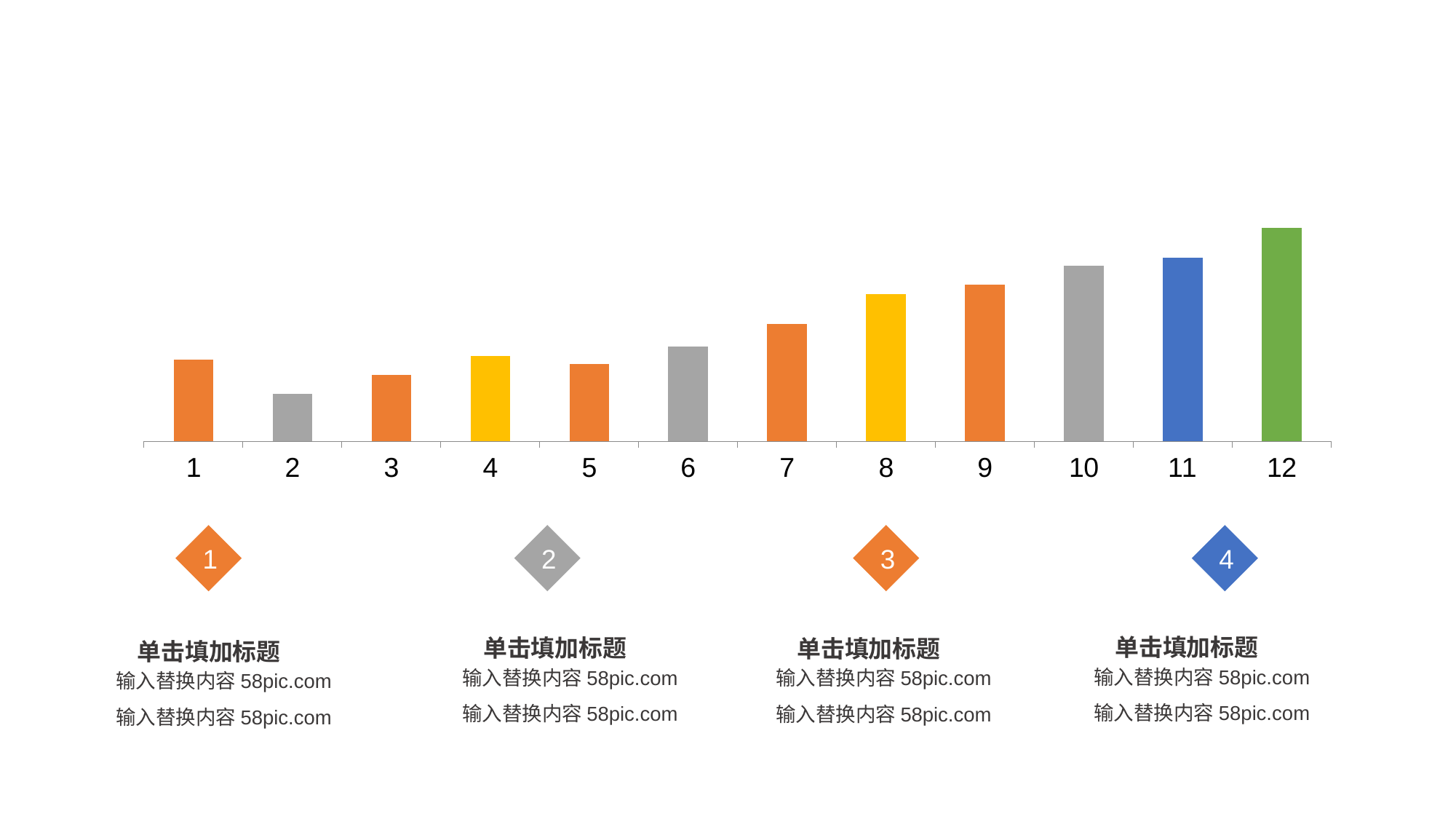

### Chart

| Category | 系列 1 |
|---|---|
| 1 | 4.3 |
| 2 | 2.5 |
| 3 | 3.5 |
| 4 | 4.5 |
| 5 | 4.1 |
| 6 | 5.0 |
| 7 | 6.2 |
| 8 | 7.8 |
| 9 | 8.3 |
| 10 | 9.3 |
| 11 | 9.700000000000001 |
| 12 | 11.3 |
1
2
3
4
单击填加标题
单击填加标题
单击填加标题
单击填加标题
输入替换内容58pic.com
输入替换内容58pic.com
输入替换内容58pic.com
输入替换内容58pic.com
输入替换内容58pic.com
输入替换内容58pic.com
输入替换内容58pic.com
输入替换内容58pic.com